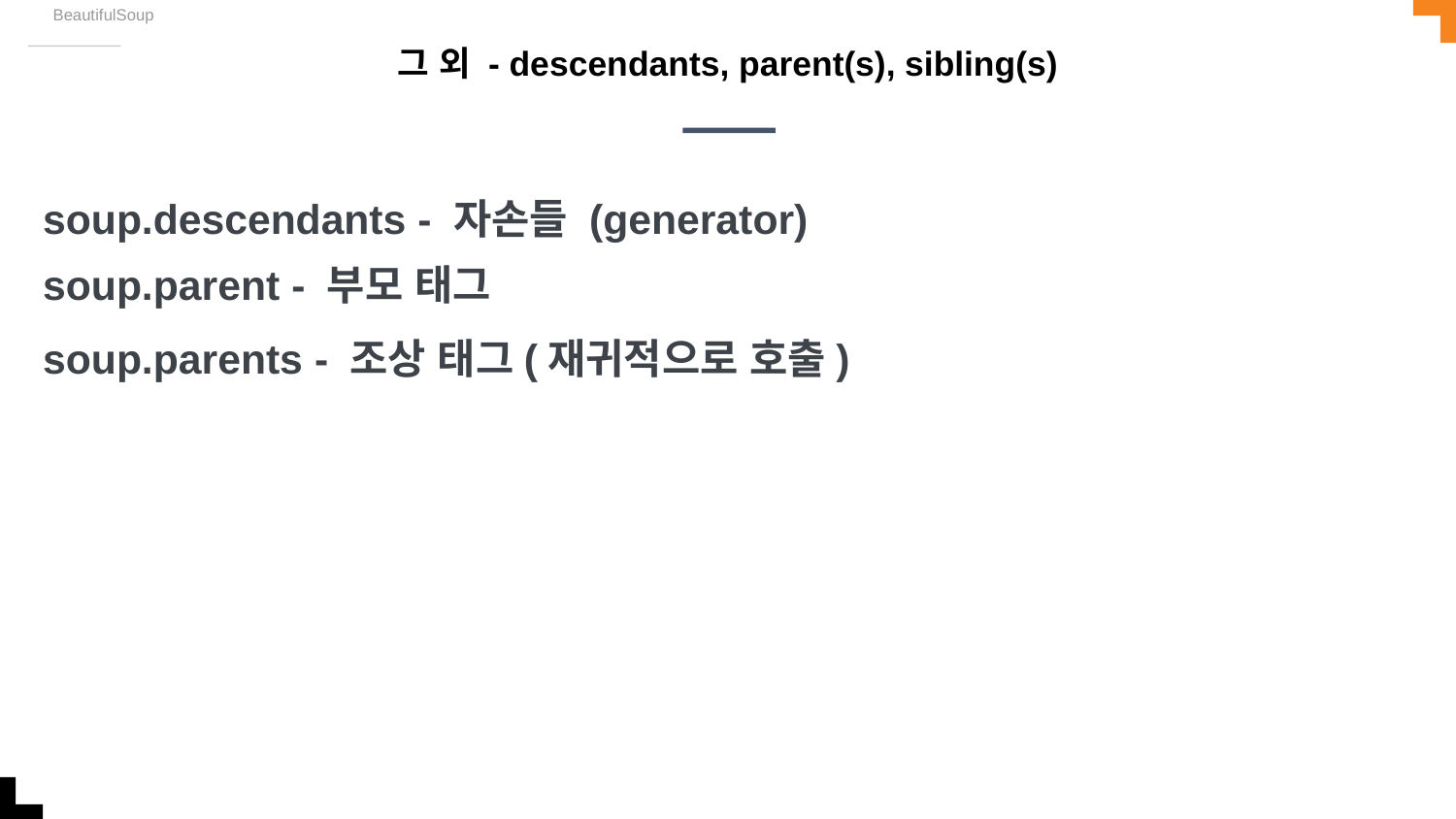

BeautifulSoup

# 그 외 - descendants, parent(s), sibling(s)
soup.descendants - 자손들 (generator)

soup.parent - 부모 태그
soup.parents - 조상 태그(재귀적으로 호출)